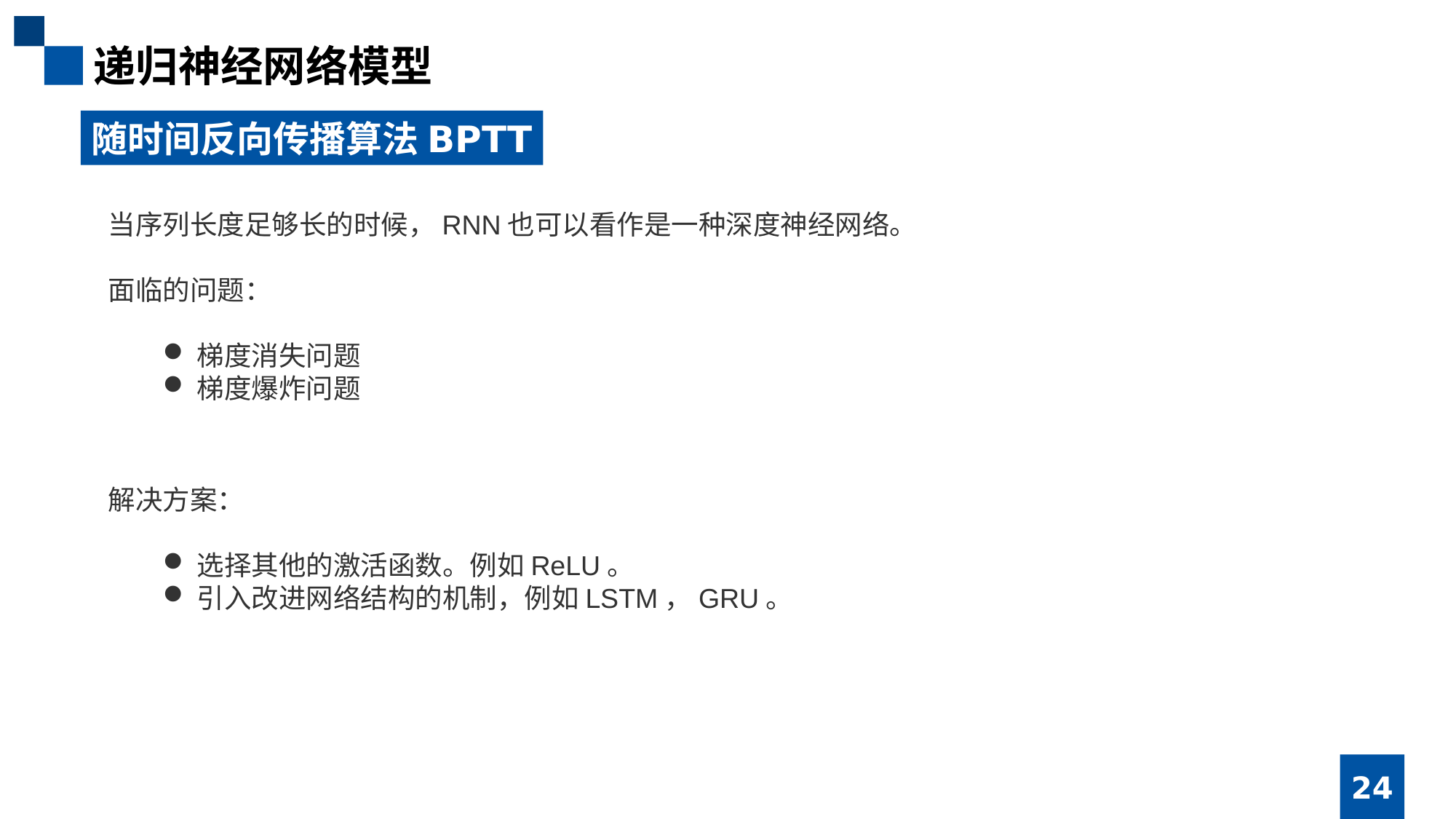

递归神经网络模型
随时间反向传播算法BPTT
当序列长度足够长的时候，RNN也可以看作是一种深度神经网络。

面临的问题：

梯度消失问题
梯度爆炸问题

解决方案：

选择其他的激活函数。例如ReLU。
引入改进网络结构的机制，例如LSTM，GRU。

24